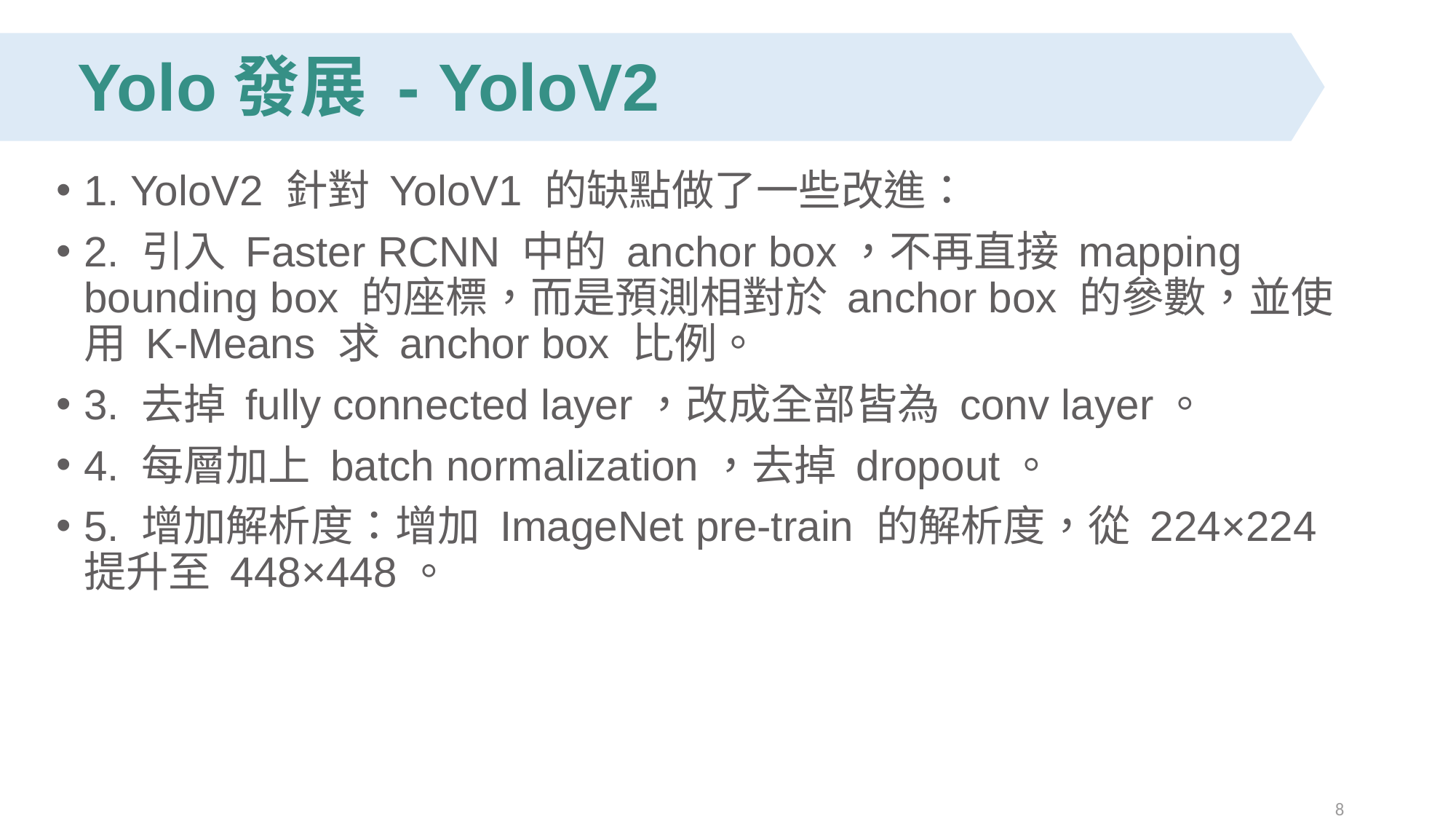

# Yolo發展 - YoloV2
1. YoloV2 針對 YoloV1 的缺點做了一些改進：
2. 引入 Faster RCNN 中的 anchor box，不再直接 mapping bounding box 的座標，而是預測相對於 anchor box 的參數，並使用 K-Means 求 anchor box 比例。
3. 去掉 fully connected layer，改成全部皆為 conv layer。
4. 每層加上 batch normalization，去掉 dropout。
5. 增加解析度：增加 ImageNet pre-train 的解析度，從 224×224 提升至 448×448。

8